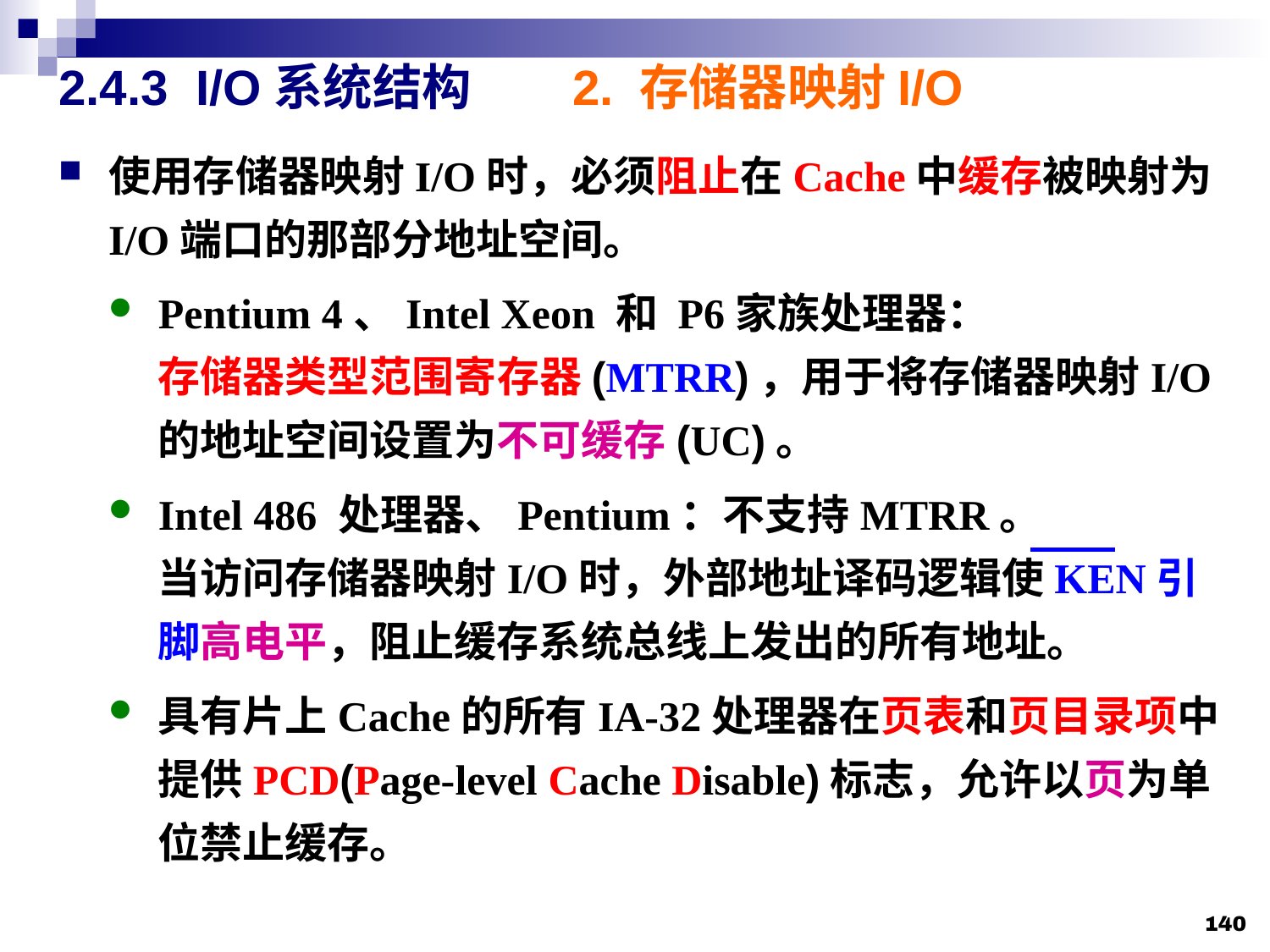

# 2.4.3  I/O系统结构        2. 存储器映射I/O
使用存储器映射I/O时，必须阻止在Cache中缓存被映射为I/O端口的那部分地址空间。
Pentium 4、Intel Xeon 和 P6家族处理器：
存储器类型范围寄存器(MTRR)，用于将存储器映射I/O的地址空间设置为不可缓存(UC)。
Intel 486 处理器、Pentium：不支持MTRR。
当访问存储器映射I/O时，外部地址译码逻辑使KEN引脚高电平，阻止缓存系统总线上发出的所有地址。
具有片上Cache的所有IA-32处理器在页表和页目录项中提供PCD(Page-level Cache Disable)标志，允许以页为单位禁止缓存。
140